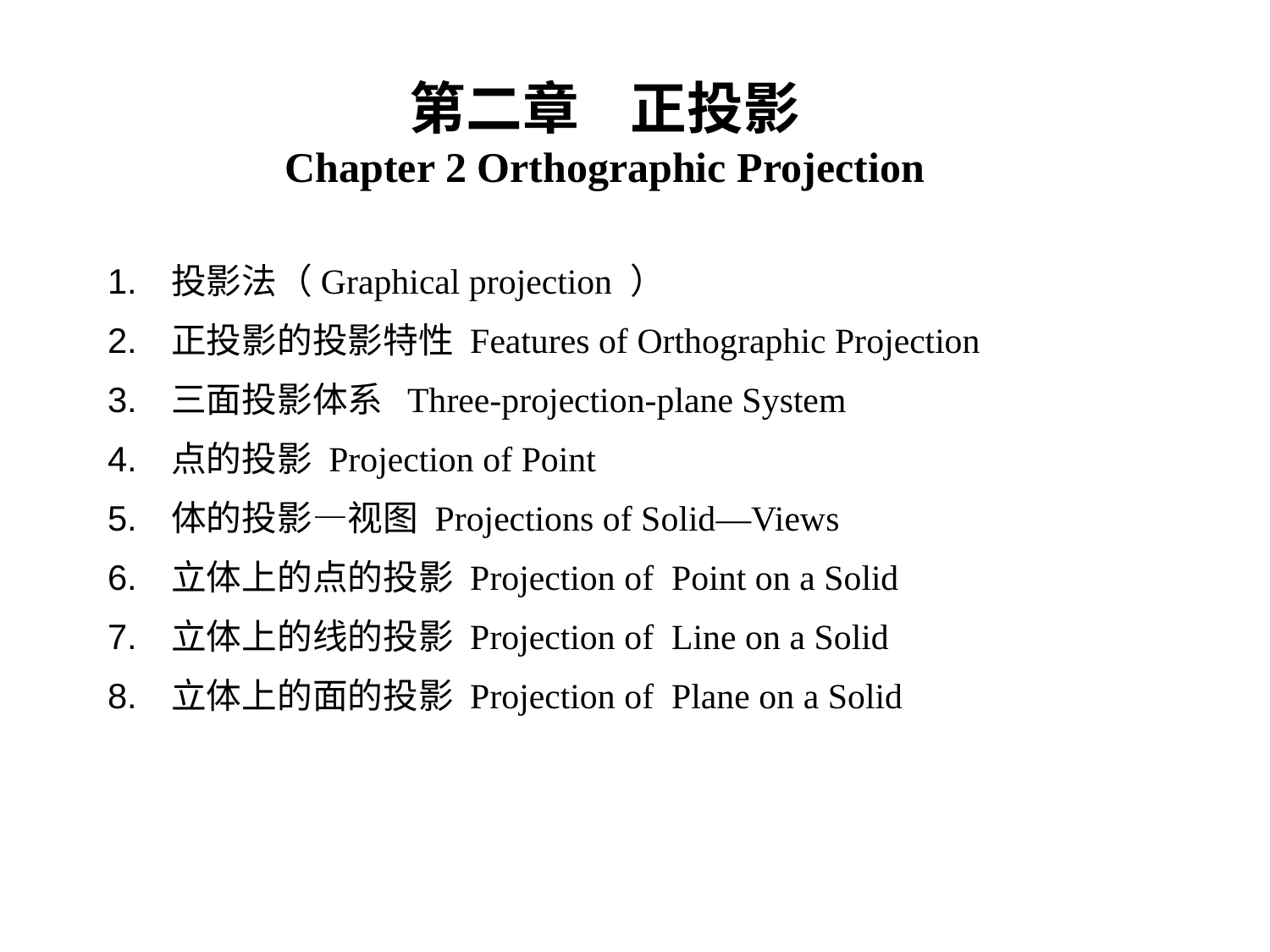

第二章    正投影
Chapter 2 Orthographic Projection
投影法（Graphical projection ）
正投影的投影特性 Features of Orthographic Projection
三面投影体系  Three-projection-plane System
点的投影 Projection of Point
体的投影—视图 Projections of Solid—Views
立体上的点的投影 Projection of  Point on a Solid
立体上的线的投影 Projection of  Line on a Solid
立体上的面的投影 Projection of  Plane on a Solid